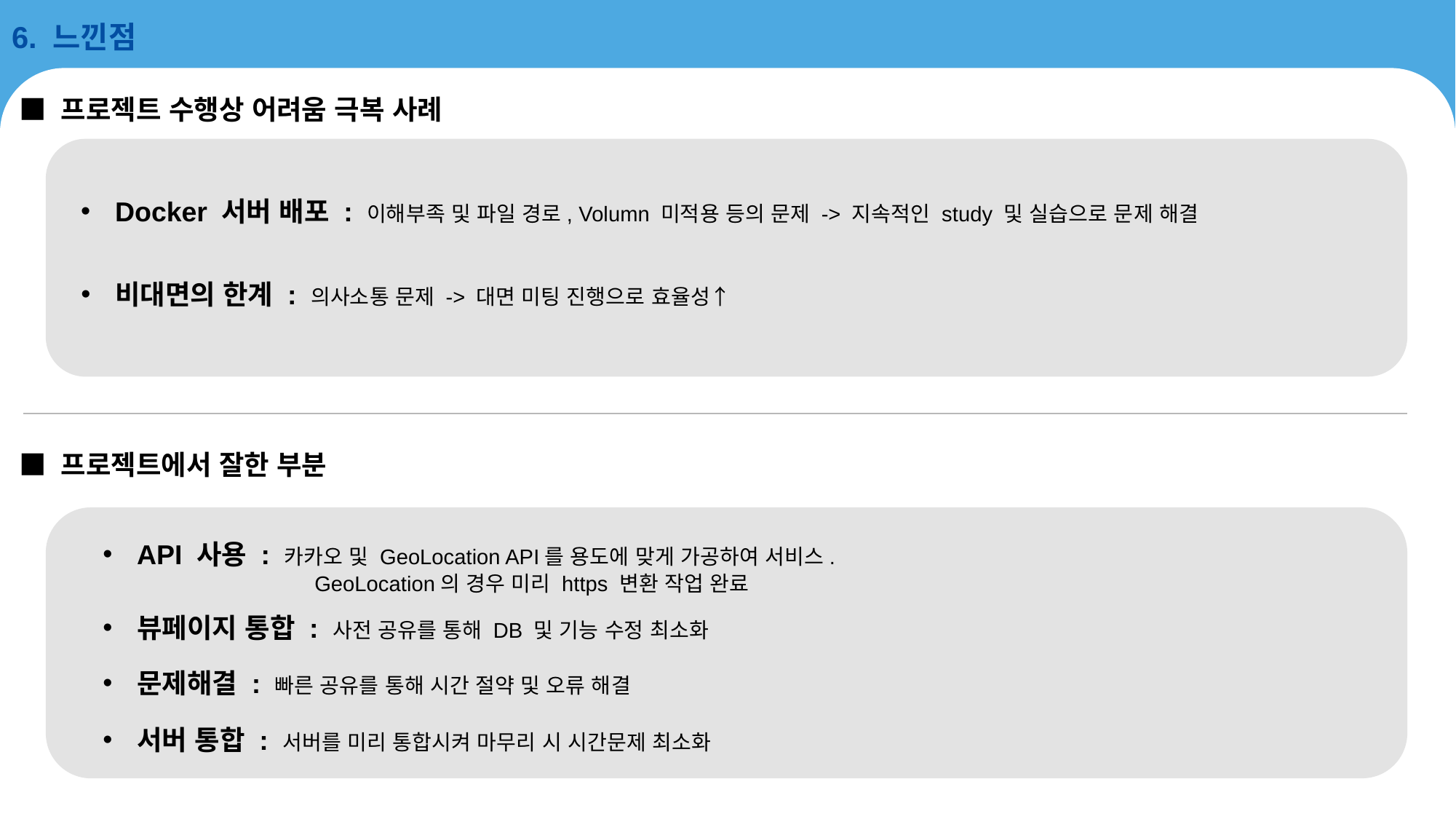

6. 느낀점

■ 프로젝트 수행상 어려움 극복 사례

Docker 서버 배포 : 이해부족 및 파일 경로, Volumn 미적용 등의 문제 -> 지속적인 study 및 실습으로 문제 해결
비대면의 한계 : 의사소통 문제 -> 대면 미팅 진행으로 효율성↑
■ 프로젝트에서 잘한 부분

API 사용 : 카카오 및 GeoLocation API를 용도에 맞게 가공하여 서비스.
	        GeoLocation의 경우 미리 https 변환 작업 완료
뷰페이지 통합 : 사전 공유를 통해 DB 및 기능 수정 최소화
문제해결 : 빠른 공유를 통해 시간 절약 및 오류 해결
서버 통합 : 서버를 미리 통합시켜 마무리 시 시간문제 최소화